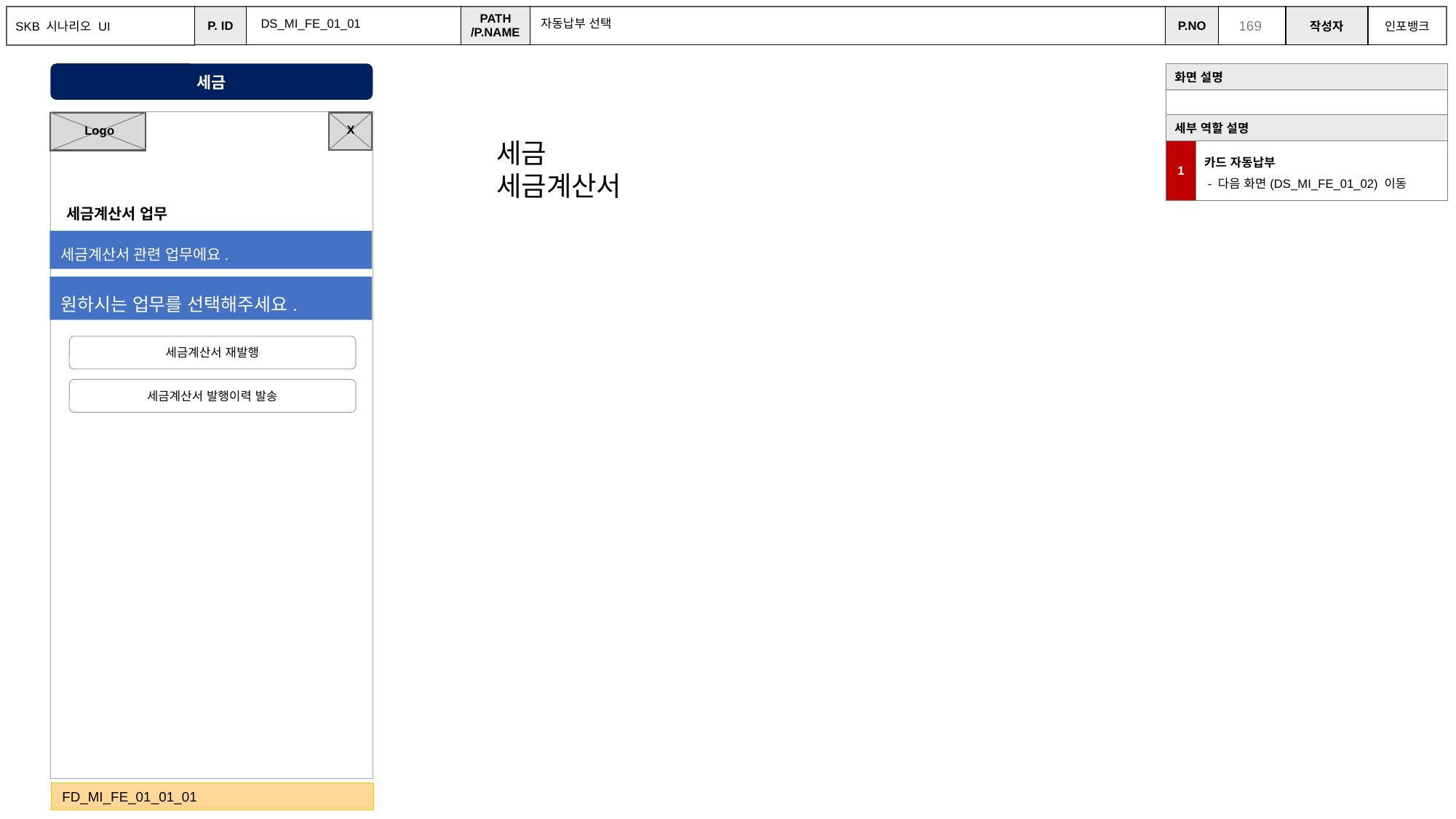

DS_MI_FE_01_01
자동납부 선택
세금
| 화면 설명 |  |
| --- | --- |
|  |  |
| 세부 역할 설명 |  |
| 1 | 카드 자동납부 - 다음 화면(DS\_MI\_FE\_01\_02) 이동 |

X

Logo
세금
세금계산서
세금계산서 업무
세금계산서 관련 업무에요.
원하시는 업무를 선택해주세요.

세금계산서 재발행

세금계산서 발행이력 발송
FD_MI_FE_01_01_01